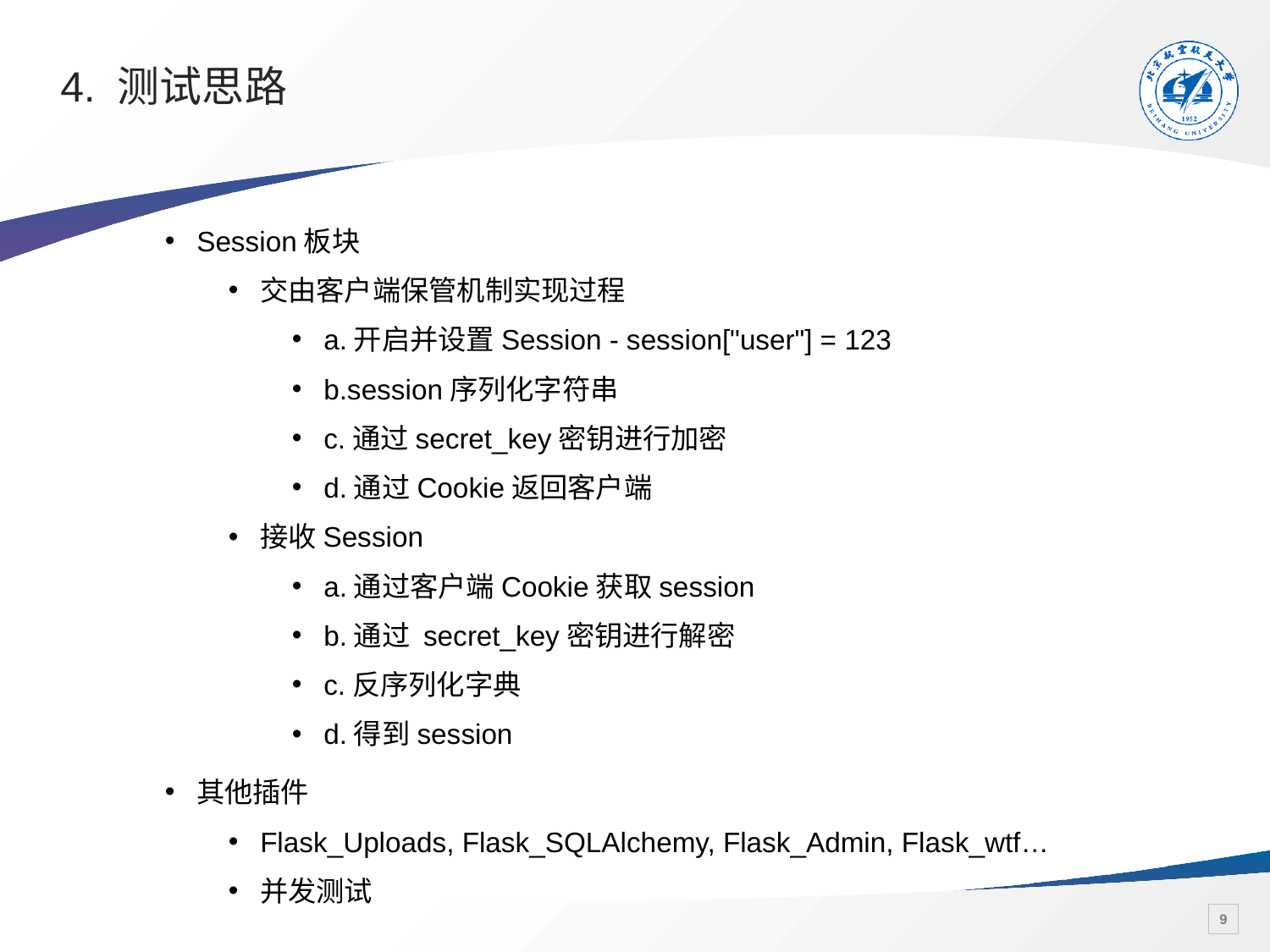

# 4. 测试思路
Session板块
交由客户端保管机制实现过程
a.开启并设置Session - session["user"] = 123
b.session序列化字符串
c.通过secret_key密钥进行加密
d.通过Cookie返回客户端
接收Session
a.通过客户端Cookie获取session
b.通过 secret_key密钥进行解密
c.反序列化字典
d.得到session
其他插件
Flask_Uploads, Flask_SQLAlchemy, Flask_Admin, Flask_wtf…
并发测试